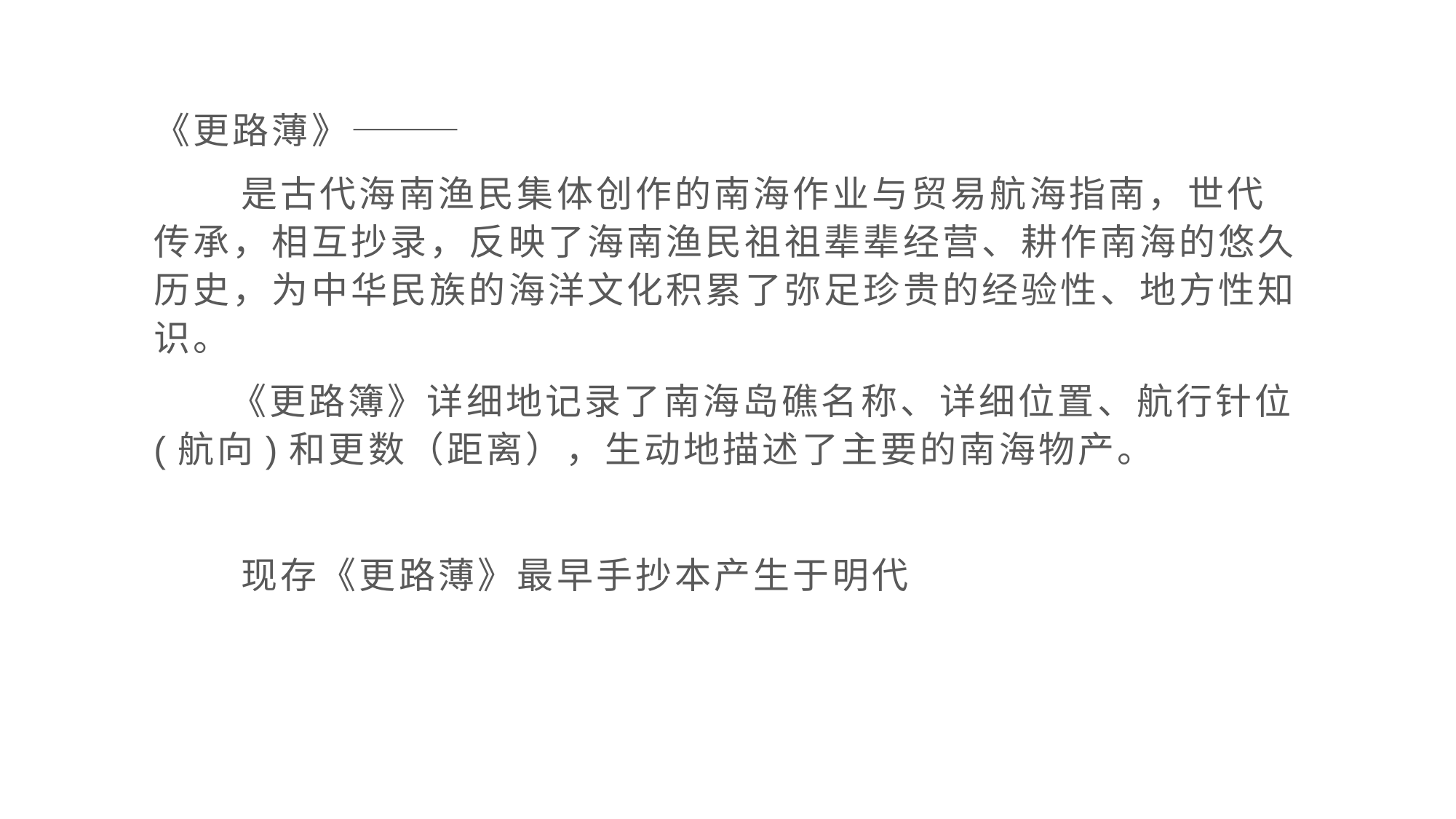

《更路薄》———
       是古代海南渔民集体创作的南海作业与贸易航海指南，世代传承，相互抄录，反映了海南渔民祖祖辈辈经营、耕作南海的悠久历史，为中华民族的海洋文化积累了弥足珍贵的经验性、地方性知识。
      《更路簿》详细地记录了南海岛礁名称、详细位置、航行针位(航向)和更数（距离），生动地描述了主要的南海物产。

       现存《更路薄》最早手抄本产生于明代